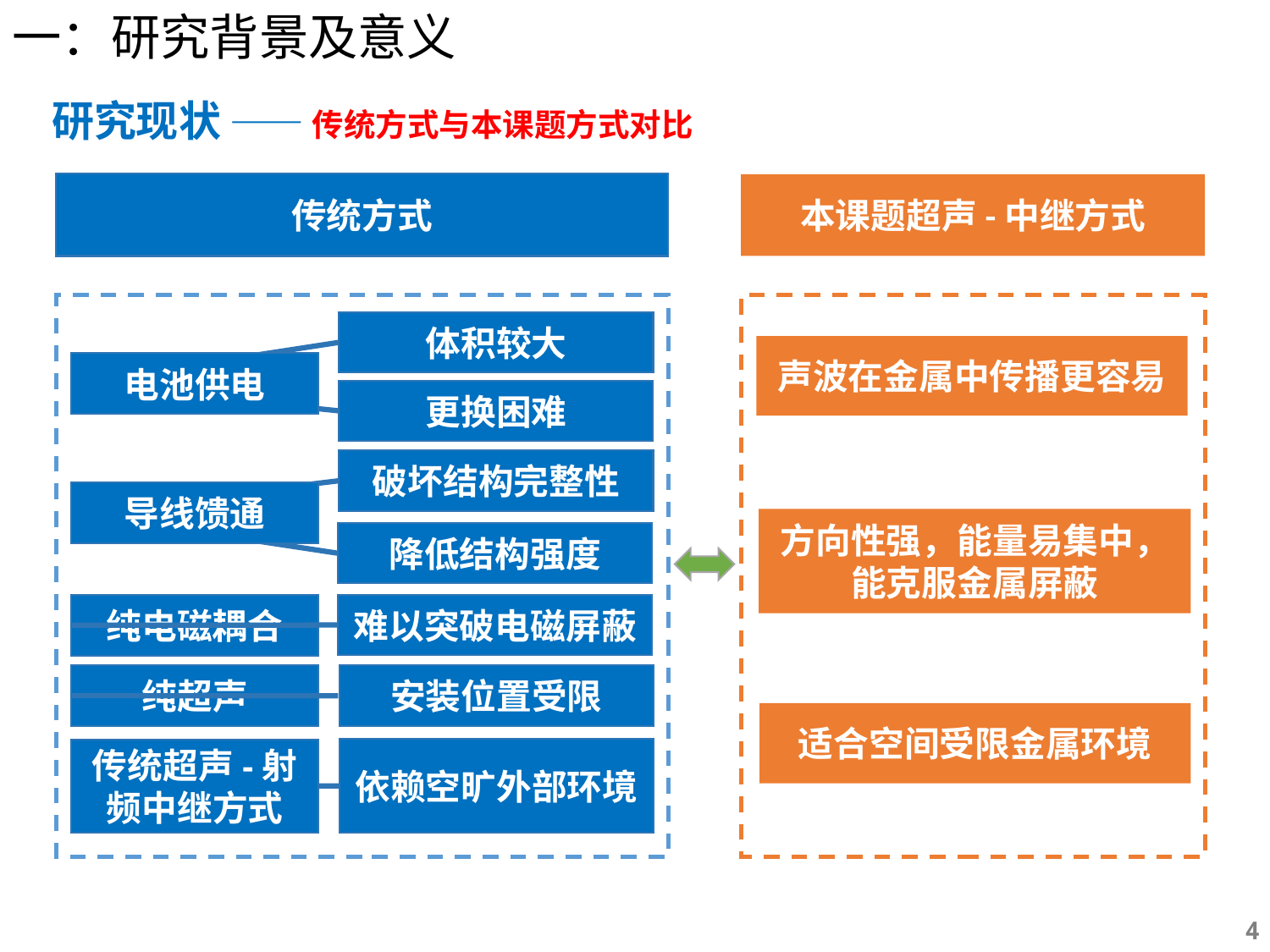

一：研究背景及意义
研究现状 —— 传统方式与本课题方式对比
传统方式
本课题超声-中继方式

体积较大

声波在金属中传播更容易
电池供电
更换困难
破坏结构完整性
导线馈通
方向性强，能量易集中，能克服金属屏蔽
降低结构强度

难以突破电磁屏蔽
纯电磁耦合
纯超声
安装位置受限
适合空间受限金属环境
依赖空旷外部环境
传统超声-射频中继方式
4